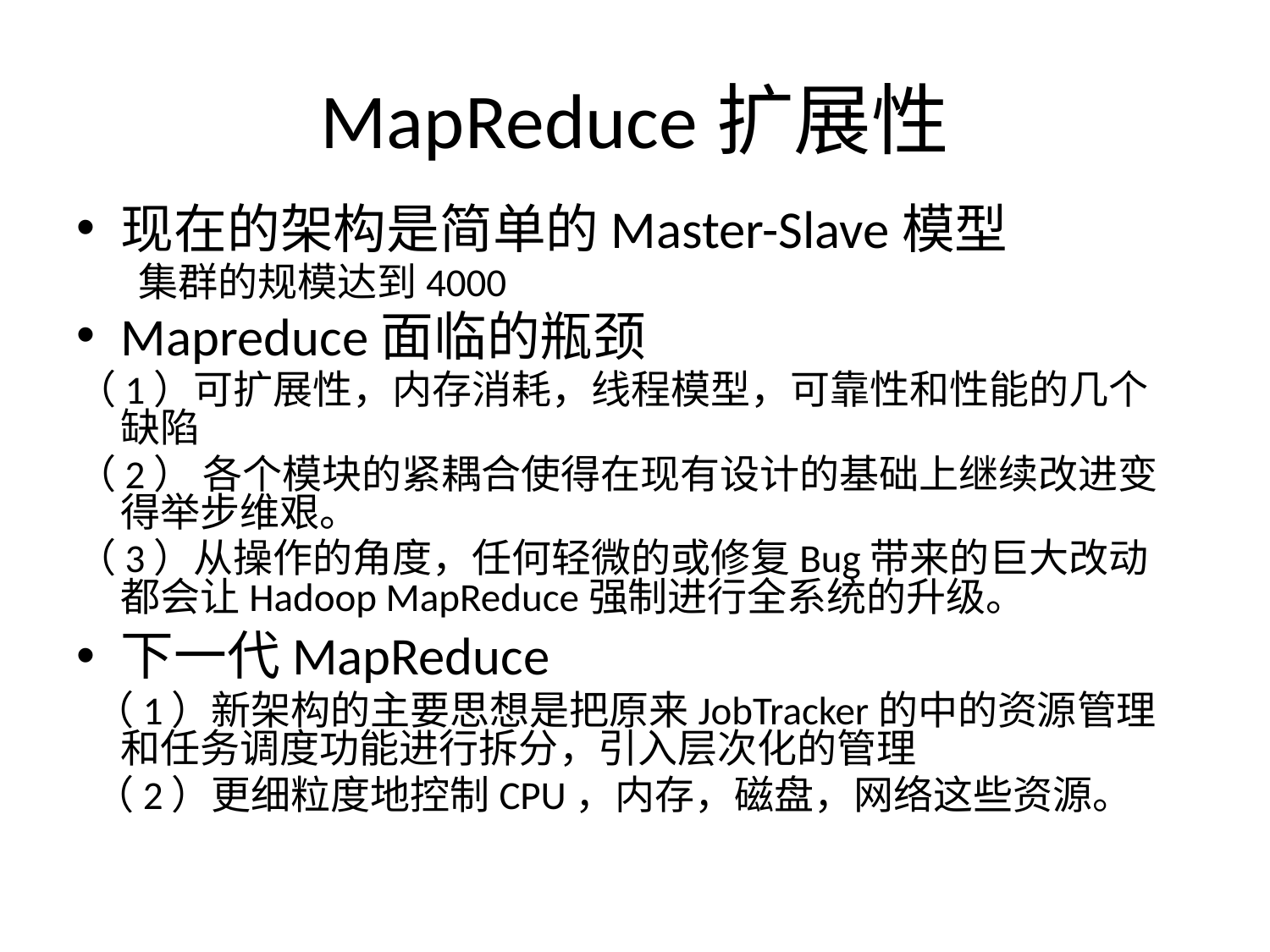

# MapReduce扩展性
现在的架构是简单的Master-Slave模型
      集群的规模达到4000
Mapreduce面临的瓶颈
（1）可扩展性，内存消耗，线程模型，可靠性和性能的几个缺陷
（2） 各个模块的紧耦合使得在现有设计的基础上继续改进变得举步维艰。
（3）从操作的角度，任何轻微的或修复Bug带来的巨大改动都会让Hadoop MapReduce强制进行全系统的升级。
下一代MapReduce
 （1）新架构的主要思想是把原来JobTracker的中的资源管理和任务调度功能进行拆分，引入层次化的管理
 （2）更细粒度地控制CPU，内存，磁盘，网络这些资源。